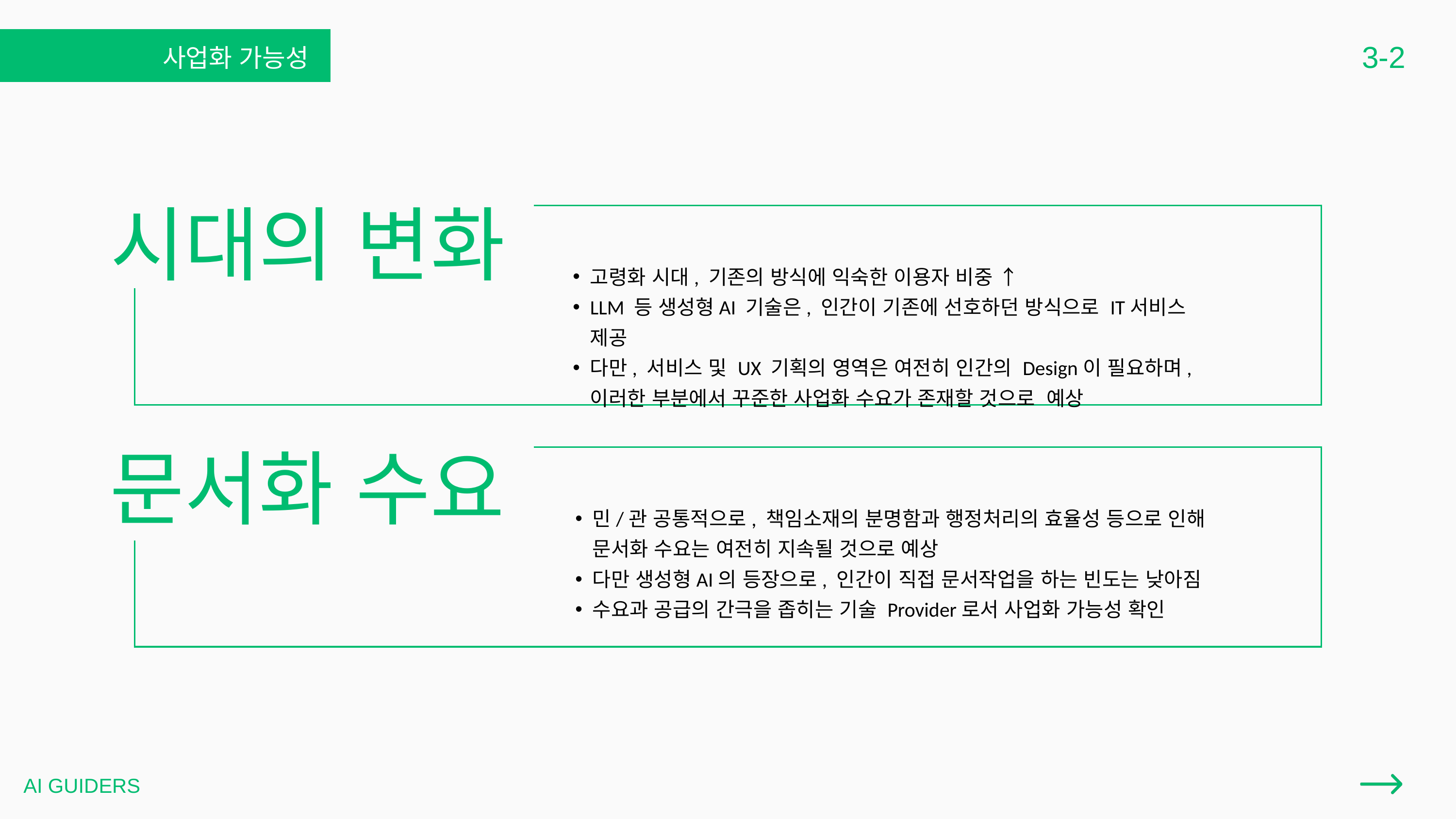

3-2
사업화 가능성

시대의 변화

고령화 시대, 기존의 방식에 익숙한 이용자 비중 ↑
LLM 등 생성형AI 기술은, 인간이 기존에 선호하던 방식으로 IT서비스 제공
다만, 서비스 및 UX 기획의 영역은 여전히 인간의 Design이 필요하며,
이러한 부분에서 꾸준한 사업화 수요가 존재할 것으로  예상

문서화 수요

민/관 공통적으로, 책임소재의 분명함과 행정처리의 효율성 등으로 인해
문서화 수요는 여전히 지속될 것으로 예상
다만 생성형AI의 등장으로, 인간이 직접 문서작업을 하는 빈도는 낮아짐
수요과 공급의 간극을 좁히는 기술 Provider로서 사업화 가능성 확인
AI GUIDERS